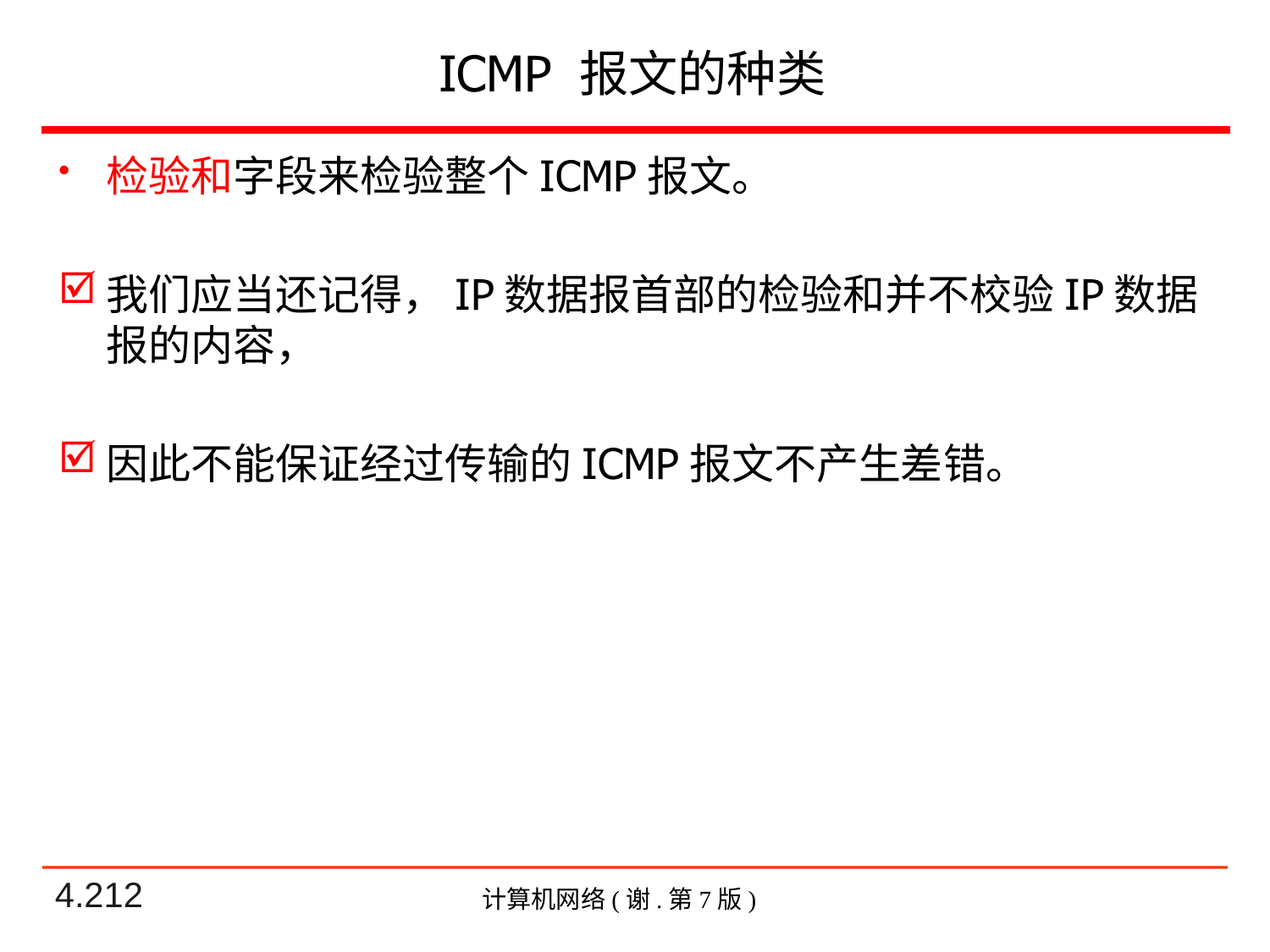

# ICMP 报文的种类
检验和字段来检验整个ICMP报文。

我们应当还记得，IP数据报首部的检验和并不校验IP数据报的内容，

因此不能保证经过传输的ICMP报文不产生差错。